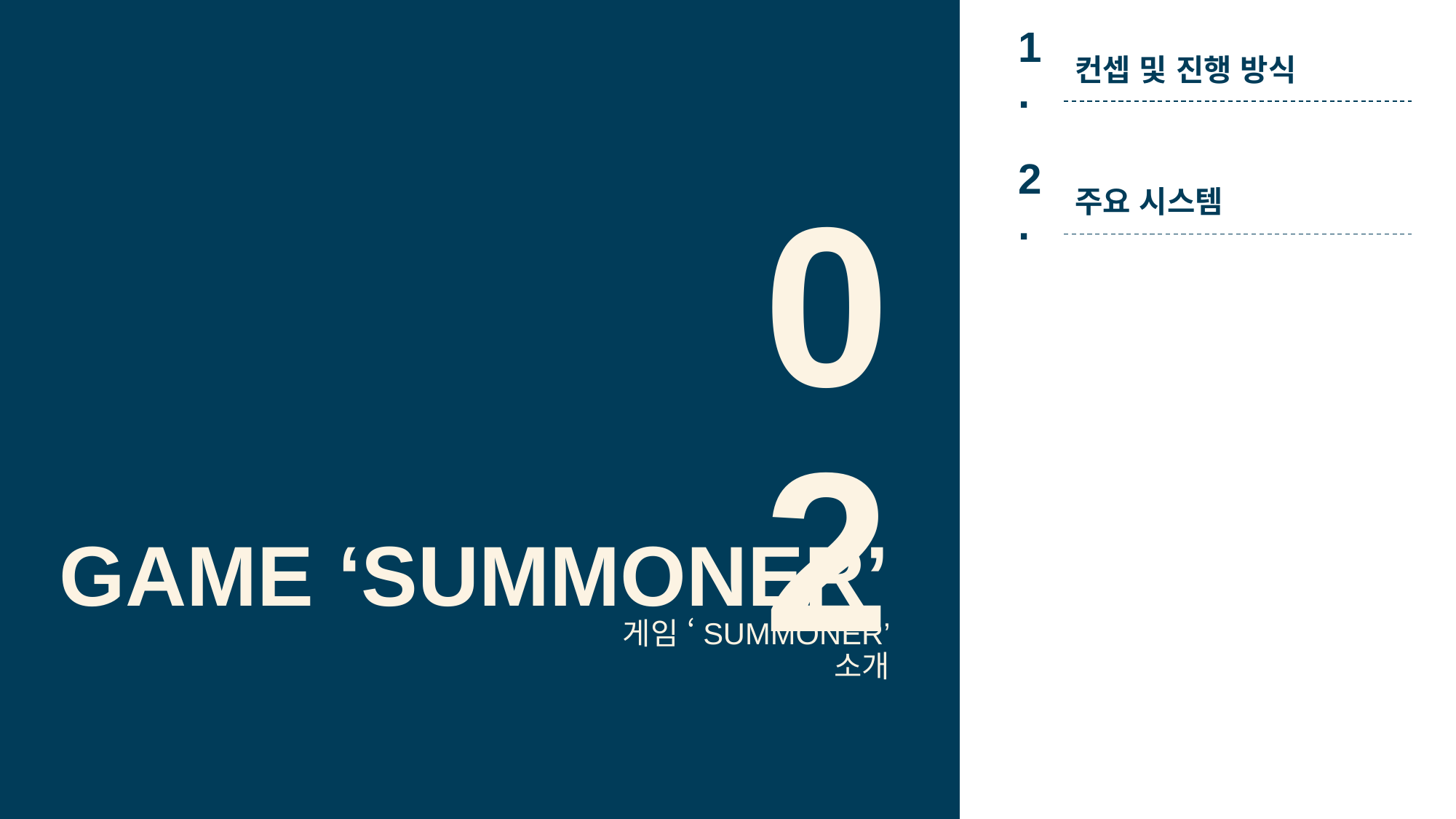

1.
컨셉 및 진행 방식
2.
주요 시스템
02
# GAME ‘SUMMONER’
게임 ‘SUMMONER’ 소개